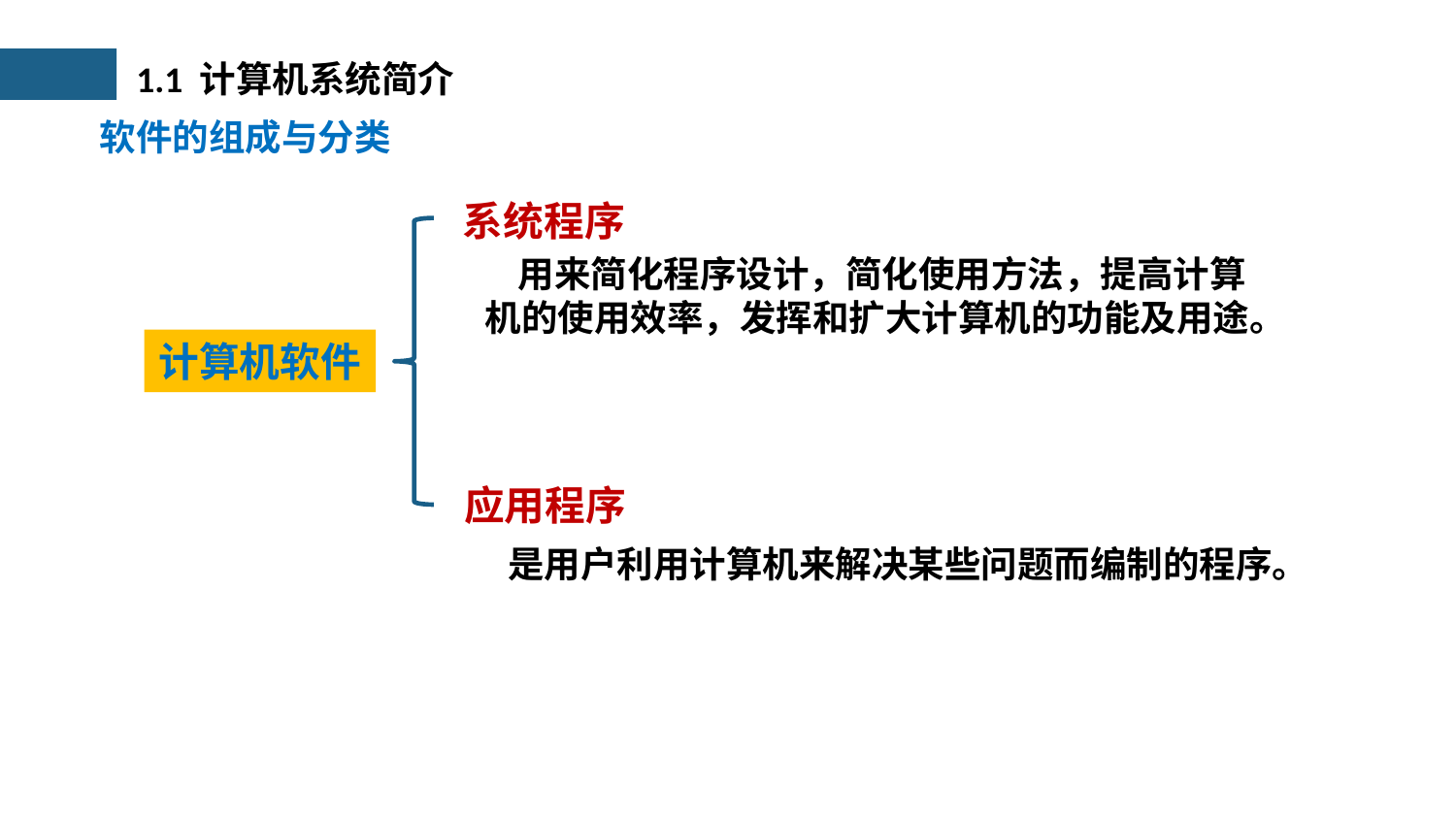

1.1 计算机系统简介
软件的组成与分类
系统程序

   用来简化程序设计，简化使用方法，提高计算机的使用效率，发挥和扩大计算机的功能及用途。
计算机软件
应用程序
是用户利用计算机来解决某些问题而编制的程序。